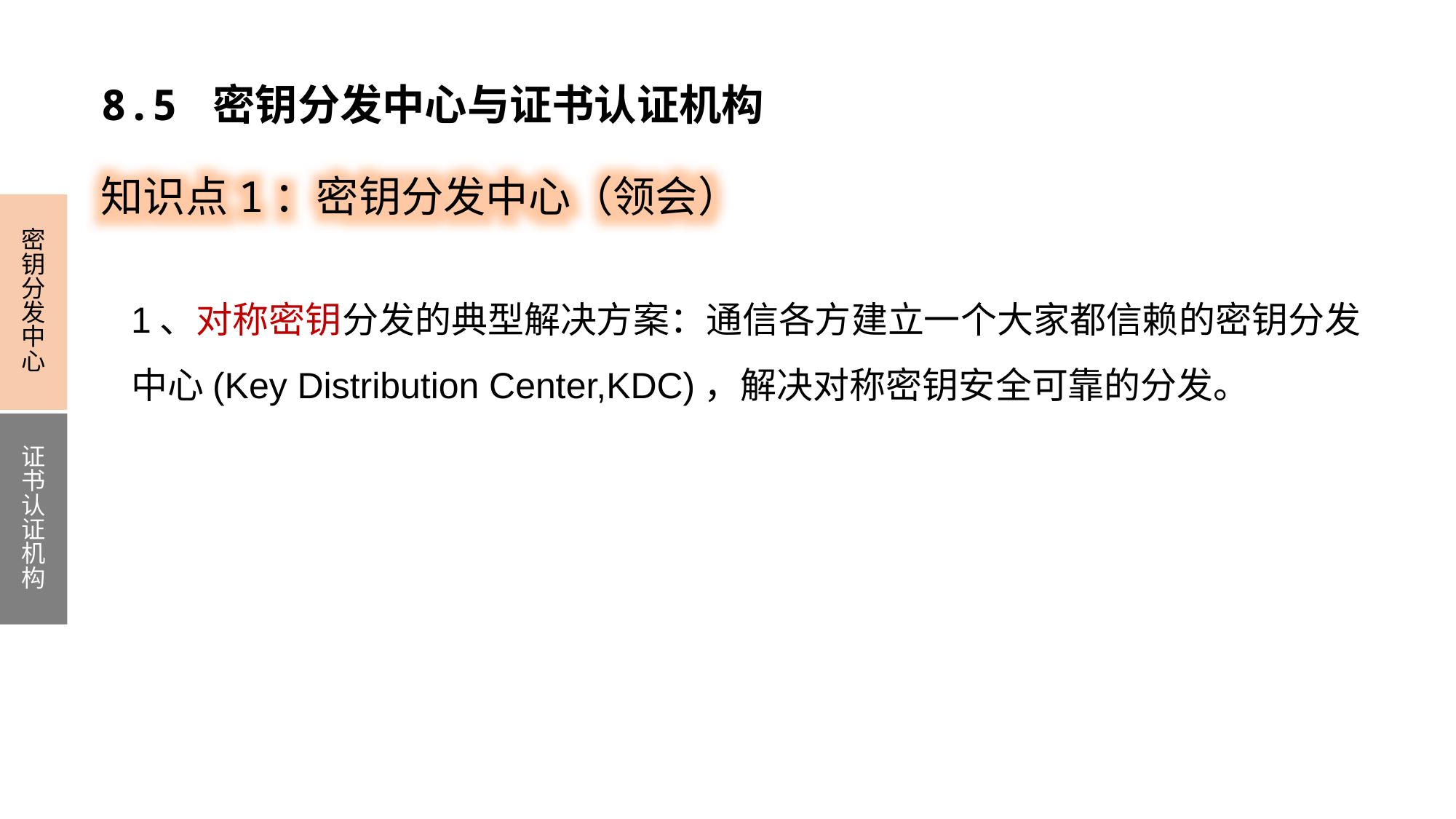

8.5 密钥分发中心与证书认证机构
知识点1：密钥分发中心（领会）
密钥分发中心
证书认证机构
1、对称密钥分发的典型解决方案：通信各方建立一个大家都信赖的密钥分发中心(Key Distribution Center,KDC)，解决对称密钥安全可靠的分发。